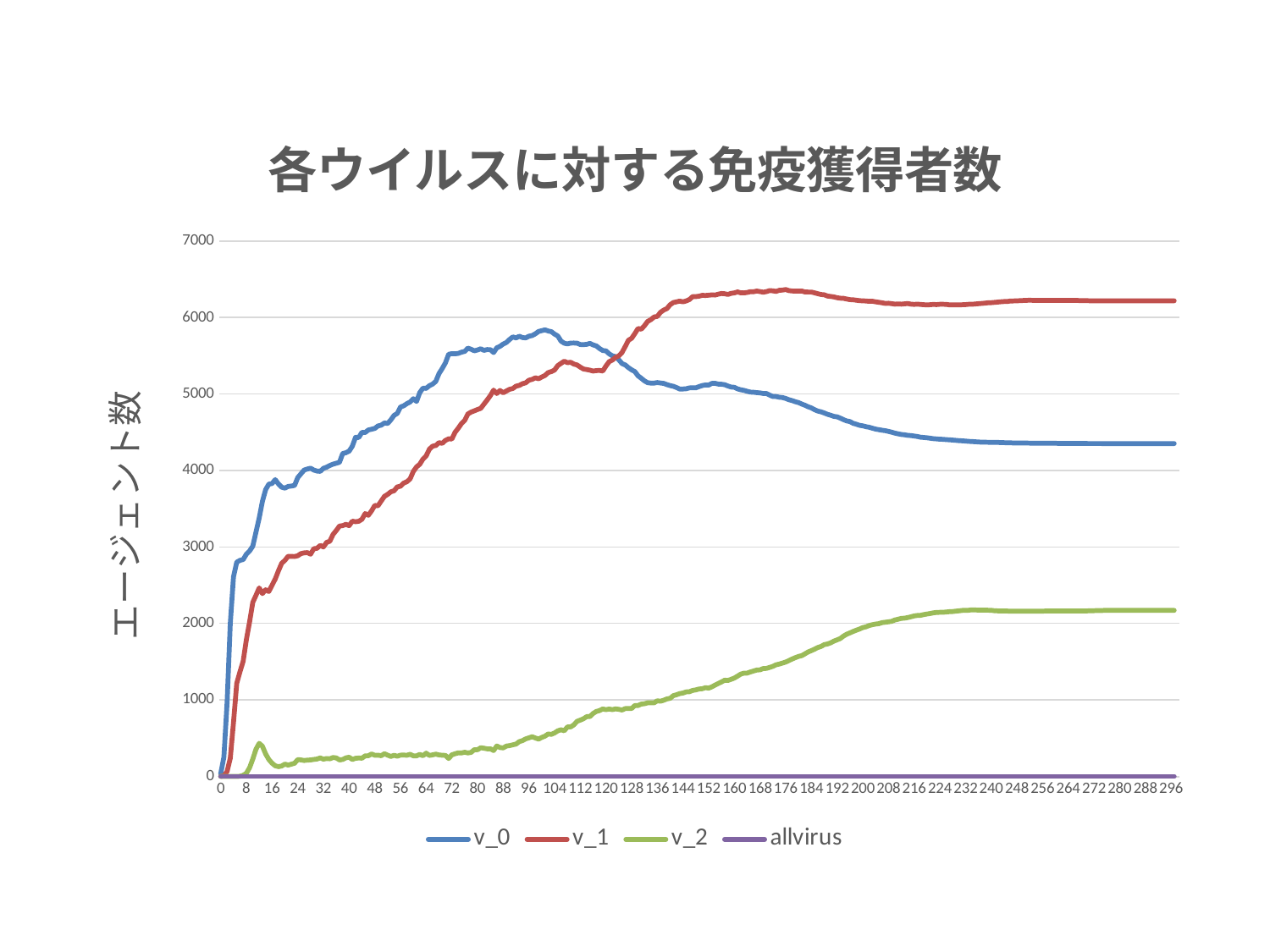

### Chart: 各ウイルスに対する免疫獲得者数

| Category | v_0 | v_1 | v_2 | allvirus |
|---|---|---|---|---|
| 0 | 34.0 | 1.0 | 1.0 | 0.0 |
| 1 | 253.0 | 7.0 | 1.0 | 0.0 |
| 2 | 967.0 | 65.0 | 0.0 | 0.0 |
| 3 | 2001.0 | 239.0 | 0.0 | 0.0 |
| 4 | 2610.0 | 705.0 | 0.0 | 0.0 |
| 5 | 2801.0 | 1218.0 | 0.0 | 0.0 |
| 6 | 2825.0 | 1367.0 | 2.0 | 0.0 |
| 7 | 2835.0 | 1505.0 | 15.0 | 0.0 |
| 8 | 2905.0 | 1786.0 | 41.0 | 0.0 |
| 9 | 2948.0 | 2021.0 | 114.0 | 0.0 |
| 10 | 3010.0 | 2276.0 | 227.0 | 0.0 |
| 11 | 3195.0 | 2368.0 | 356.0 | 0.0 |
| 12 | 3378.0 | 2464.0 | 432.0 | 0.0 |
| 13 | 3596.0 | 2390.0 | 395.0 | 0.0 |
| 14 | 3750.0 | 2440.0 | 294.0 | 0.0 |
| 15 | 3821.0 | 2418.0 | 221.0 | 0.0 |
| 16 | 3829.0 | 2500.0 | 173.0 | 0.0 |
| 17 | 3880.0 | 2581.0 | 139.0 | 0.0 |
| 18 | 3824.0 | 2688.0 | 128.0 | 0.0 |
| 19 | 3781.0 | 2787.0 | 136.0 | 0.0 |
| 20 | 3769.0 | 2825.0 | 161.0 | 0.0 |
| 21 | 3791.0 | 2878.0 | 148.0 | 0.0 |
| 22 | 3796.0 | 2876.0 | 160.0 | 0.0 |
| 23 | 3804.0 | 2875.0 | 172.0 | 0.0 |
| 24 | 3907.0 | 2885.0 | 220.0 | 0.0 |
| 25 | 3957.0 | 2913.0 | 216.0 | 0.0 |
| 26 | 4006.0 | 2923.0 | 208.0 | 0.0 |
| 27 | 4020.0 | 2926.0 | 213.0 | 0.0 |
| 28 | 4030.0 | 2906.0 | 215.0 | 0.0 |
| 29 | 4006.0 | 2977.0 | 222.0 | 0.0 |
| 30 | 3993.0 | 2982.0 | 227.0 | 0.0 |
| 31 | 3989.0 | 3020.0 | 242.0 | 0.0 |
| 32 | 4028.0 | 3000.0 | 226.0 | 0.0 |
| 33 | 4044.0 | 3060.0 | 234.0 | 0.0 |
| 34 | 4066.0 | 3075.0 | 230.0 | 0.0 |
| 35 | 4083.0 | 3164.0 | 247.0 | 0.0 |
| 36 | 4095.0 | 3215.0 | 242.0 | 0.0 |
| 37 | 4108.0 | 3273.0 | 215.0 | 0.0 |
| 38 | 4222.0 | 3279.0 | 222.0 | 0.0 |
| 39 | 4233.0 | 3296.0 | 243.0 | 0.0 |
| 40 | 4253.0 | 3278.0 | 251.0 | 0.0 |
| 41 | 4317.0 | 3337.0 | 222.0 | 0.0 |
| 42 | 4434.0 | 3330.0 | 237.0 | 0.0 |
| 43 | 4432.0 | 3336.0 | 241.0 | 0.0 |
| 44 | 4499.0 | 3362.0 | 238.0 | 0.0 |
| 45 | 4497.0 | 3436.0 | 269.0 | 0.0 |
| 46 | 4530.0 | 3414.0 | 270.0 | 0.0 |
| 47 | 4540.0 | 3473.0 | 293.0 | 0.0 |
| 48 | 4550.0 | 3543.0 | 277.0 | 0.0 |
| 49 | 4583.0 | 3538.0 | 278.0 | 0.0 |
| 50 | 4593.0 | 3600.0 | 271.0 | 0.0 |
| 51 | 4622.0 | 3662.0 | 297.0 | 0.0 |
| 52 | 4615.0 | 3687.0 | 278.0 | 0.0 |
| 53 | 4662.0 | 3721.0 | 261.0 | 0.0 |
| 54 | 4721.0 | 3734.0 | 276.0 | 0.0 |
| 55 | 4746.0 | 3785.0 | 264.0 | 0.0 |
| 56 | 4830.0 | 3794.0 | 278.0 | 0.0 |
| 57 | 4846.0 | 3835.0 | 279.0 | 0.0 |
| 58 | 4874.0 | 3853.0 | 277.0 | 0.0 |
| 59 | 4896.0 | 3890.0 | 289.0 | 0.0 |
| 60 | 4939.0 | 3987.0 | 269.0 | 0.0 |
| 61 | 4903.0 | 4047.0 | 269.0 | 0.0 |
| 62 | 5018.0 | 4082.0 | 288.0 | 0.0 |
| 63 | 5076.0 | 4149.0 | 270.0 | 0.0 |
| 64 | 5074.0 | 4191.0 | 304.0 | 0.0 |
| 65 | 5109.0 | 4279.0 | 274.0 | 0.0 |
| 66 | 5130.0 | 4318.0 | 282.0 | 0.0 |
| 67 | 5166.0 | 4327.0 | 291.0 | 0.0 |
| 68 | 5267.0 | 4365.0 | 281.0 | 0.0 |
| 69 | 5333.0 | 4355.0 | 277.0 | 0.0 |
| 70 | 5408.0 | 4394.0 | 275.0 | 0.0 |
| 71 | 5520.0 | 4415.0 | 234.0 | 0.0 |
| 72 | 5528.0 | 4411.0 | 282.0 | 0.0 |
| 73 | 5526.0 | 4499.0 | 296.0 | 0.0 |
| 74 | 5531.0 | 4553.0 | 308.0 | 0.0 |
| 75 | 5547.0 | 4614.0 | 307.0 | 0.0 |
| 76 | 5557.0 | 4656.0 | 316.0 | 0.0 |
| 77 | 5600.0 | 4739.0 | 307.0 | 0.0 |
| 78 | 5585.0 | 4764.0 | 314.0 | 0.0 |
| 79 | 5565.0 | 4780.0 | 350.0 | 0.0 |
| 80 | 5576.0 | 4798.0 | 349.0 | 0.0 |
| 81 | 5592.0 | 4813.0 | 375.0 | 0.0 |
| 82 | 5571.0 | 4868.0 | 369.0 | 0.0 |
| 83 | 5581.0 | 4922.0 | 360.0 | 0.0 |
| 84 | 5580.0 | 4980.0 | 361.0 | 0.0 |
| 85 | 5542.0 | 5051.0 | 338.0 | 0.0 |
| 86 | 5605.0 | 5007.0 | 398.0 | 0.0 |
| 87 | 5623.0 | 5046.0 | 377.0 | 0.0 |
| 88 | 5654.0 | 5016.0 | 373.0 | 0.0 |
| 89 | 5675.0 | 5040.0 | 397.0 | 0.0 |
| 90 | 5714.0 | 5062.0 | 403.0 | 0.0 |
| 91 | 5747.0 | 5072.0 | 413.0 | 0.0 |
| 92 | 5733.0 | 5103.0 | 423.0 | 0.0 |
| 93 | 5756.0 | 5113.0 | 455.0 | 0.0 |
| 94 | 5738.0 | 5135.0 | 468.0 | 0.0 |
| 95 | 5734.0 | 5146.0 | 491.0 | 0.0 |
| 96 | 5756.0 | 5181.0 | 504.0 | 0.0 |
| 97 | 5764.0 | 5191.0 | 519.0 | 0.0 |
| 98 | 5787.0 | 5212.0 | 503.0 | 0.0 |
| 99 | 5818.0 | 5200.0 | 488.0 | 0.0 |
| 100 | 5828.0 | 5222.0 | 510.0 | 0.0 |
| 101 | 5839.0 | 5242.0 | 526.0 | 0.0 |
| 102 | 5824.0 | 5280.0 | 555.0 | 0.0 |
| 103 | 5815.0 | 5294.0 | 550.0 | 0.0 |
| 104 | 5783.0 | 5315.0 | 569.0 | 0.0 |
| 105 | 5759.0 | 5372.0 | 596.0 | 0.0 |
| 106 | 5692.0 | 5400.0 | 610.0 | 0.0 |
| 107 | 5664.0 | 5429.0 | 597.0 | 0.0 |
| 108 | 5655.0 | 5410.0 | 647.0 | 0.0 |
| 109 | 5666.0 | 5415.0 | 647.0 | 0.0 |
| 110 | 5667.0 | 5392.0 | 674.0 | 0.0 |
| 111 | 5665.0 | 5380.0 | 720.0 | 0.0 |
| 112 | 5647.0 | 5351.0 | 736.0 | 0.0 |
| 113 | 5646.0 | 5327.0 | 754.0 | 0.0 |
| 114 | 5649.0 | 5320.0 | 782.0 | 0.0 |
| 115 | 5662.0 | 5312.0 | 783.0 | 0.0 |
| 116 | 5642.0 | 5300.0 | 823.0 | 0.0 |
| 117 | 5629.0 | 5306.0 | 850.0 | 0.0 |
| 118 | 5595.0 | 5309.0 | 861.0 | 0.0 |
| 119 | 5569.0 | 5300.0 | 882.0 | 0.0 |
| 120 | 5564.0 | 5366.0 | 873.0 | 0.0 |
| 121 | 5525.0 | 5423.0 | 881.0 | 0.0 |
| 122 | 5499.0 | 5444.0 | 873.0 | 0.0 |
| 123 | 5489.0 | 5480.0 | 883.0 | 0.0 |
| 124 | 5448.0 | 5498.0 | 877.0 | 0.0 |
| 125 | 5398.0 | 5543.0 | 868.0 | 0.0 |
| 126 | 5380.0 | 5622.0 | 887.0 | 0.0 |
| 127 | 5345.0 | 5703.0 | 888.0 | 0.0 |
| 128 | 5316.0 | 5729.0 | 889.0 | 0.0 |
| 129 | 5294.0 | 5790.0 | 927.0 | 0.0 |
| 130 | 5238.0 | 5856.0 | 927.0 | 0.0 |
| 131 | 5206.0 | 5848.0 | 946.0 | 0.0 |
| 132 | 5172.0 | 5893.0 | 950.0 | 0.0 |
| 133 | 5148.0 | 5950.0 | 962.0 | 0.0 |
| 134 | 5143.0 | 5972.0 | 962.0 | 0.0 |
| 135 | 5143.0 | 6007.0 | 962.0 | 0.0 |
| 136 | 5150.0 | 6015.0 | 989.0 | 0.0 |
| 137 | 5144.0 | 6068.0 | 983.0 | 0.0 |
| 138 | 5139.0 | 6098.0 | 996.0 | 0.0 |
| 139 | 5123.0 | 6117.0 | 1013.0 | 0.0 |
| 140 | 5110.0 | 6168.0 | 1021.0 | 0.0 |
| 141 | 5101.0 | 6196.0 | 1056.0 | 0.0 |
| 142 | 5085.0 | 6205.0 | 1068.0 | 0.0 |
| 143 | 5065.0 | 6215.0 | 1083.0 | 0.0 |
| 144 | 5066.0 | 6205.0 | 1090.0 | 0.0 |
| 145 | 5069.0 | 6217.0 | 1105.0 | 0.0 |
| 146 | 5080.0 | 6235.0 | 1107.0 | 0.0 |
| 147 | 5083.0 | 6273.0 | 1124.0 | 0.0 |
| 148 | 5081.0 | 6274.0 | 1131.0 | 0.0 |
| 149 | 5097.0 | 6279.0 | 1143.0 | 0.0 |
| 150 | 5111.0 | 6290.0 | 1146.0 | 0.0 |
| 151 | 5119.0 | 6288.0 | 1160.0 | 0.0 |
| 152 | 5117.0 | 6292.0 | 1154.0 | 0.0 |
| 153 | 5139.0 | 6296.0 | 1171.0 | 0.0 |
| 154 | 5140.0 | 6294.0 | 1194.0 | 0.0 |
| 155 | 5130.0 | 6306.0 | 1215.0 | 0.0 |
| 156 | 5128.0 | 6314.0 | 1235.0 | 0.0 |
| 157 | 5122.0 | 6311.0 | 1258.0 | 0.0 |
| 158 | 5105.0 | 6302.0 | 1255.0 | 0.0 |
| 159 | 5091.0 | 6316.0 | 1270.0 | 0.0 |
| 160 | 5088.0 | 6322.0 | 1286.0 | 0.0 |
| 161 | 5068.0 | 6335.0 | 1311.0 | 0.0 |
| 162 | 5055.0 | 6323.0 | 1338.0 | 0.0 |
| 163 | 5048.0 | 6322.0 | 1350.0 | 0.0 |
| 164 | 5036.0 | 6328.0 | 1351.0 | 0.0 |
| 165 | 5025.0 | 6338.0 | 1366.0 | 0.0 |
| 166 | 5023.0 | 6337.0 | 1378.0 | 0.0 |
| 167 | 5018.0 | 6346.0 | 1391.0 | 0.0 |
| 168 | 5015.0 | 6339.0 | 1393.0 | 0.0 |
| 169 | 5007.0 | 6331.0 | 1411.0 | 0.0 |
| 170 | 5006.0 | 6339.0 | 1412.0 | 0.0 |
| 171 | 4986.0 | 6352.0 | 1425.0 | 0.0 |
| 172 | 4968.0 | 6349.0 | 1439.0 | 0.0 |
| 173 | 4967.0 | 6342.0 | 1459.0 | 0.0 |
| 174 | 4958.0 | 6356.0 | 1469.0 | 0.0 |
| 175 | 4954.0 | 6359.0 | 1482.0 | 0.0 |
| 176 | 4942.0 | 6366.0 | 1495.0 | 0.0 |
| 177 | 4925.0 | 6352.0 | 1514.0 | 0.0 |
| 178 | 4914.0 | 6347.0 | 1535.0 | 0.0 |
| 179 | 4899.0 | 6346.0 | 1553.0 | 0.0 |
| 180 | 4888.0 | 6345.0 | 1569.0 | 0.0 |
| 181 | 4869.0 | 6347.0 | 1579.0 | 0.0 |
| 182 | 4853.0 | 6334.0 | 1603.0 | 0.0 |
| 183 | 4833.0 | 6333.0 | 1628.0 | 0.0 |
| 184 | 4818.0 | 6333.0 | 1645.0 | 0.0 |
| 185 | 4795.0 | 6323.0 | 1664.0 | 0.0 |
| 186 | 4777.0 | 6312.0 | 1685.0 | 0.0 |
| 187 | 4767.0 | 6301.0 | 1699.0 | 0.0 |
| 188 | 4752.0 | 6297.0 | 1723.0 | 0.0 |
| 189 | 4735.0 | 6281.0 | 1732.0 | 0.0 |
| 190 | 4723.0 | 6276.0 | 1746.0 | 0.0 |
| 191 | 4708.0 | 6270.0 | 1769.0 | 0.0 |
| 192 | 4702.0 | 6259.0 | 1785.0 | 0.0 |
| 193 | 4685.0 | 6253.0 | 1803.0 | 0.0 |
| 194 | 4665.0 | 6251.0 | 1834.0 | 0.0 |
| 195 | 4648.0 | 6242.0 | 1859.0 | 0.0 |
| 196 | 4640.0 | 6234.0 | 1877.0 | 0.0 |
| 197 | 4617.0 | 6232.0 | 1895.0 | 0.0 |
| 198 | 4605.0 | 6226.0 | 1912.0 | 0.0 |
| 199 | 4591.0 | 6221.0 | 1927.0 | 0.0 |
| 200 | 4584.0 | 6218.0 | 1946.0 | 0.0 |
| 201 | 4573.0 | 6216.0 | 1956.0 | 0.0 |
| 202 | 4565.0 | 6212.0 | 1973.0 | 0.0 |
| 203 | 4553.0 | 6213.0 | 1984.0 | 0.0 |
| 204 | 4542.0 | 6205.0 | 1992.0 | 0.0 |
| 205 | 4534.0 | 6199.0 | 1997.0 | 0.0 |
| 206 | 4527.0 | 6193.0 | 2011.0 | 0.0 |
| 207 | 4521.0 | 6185.0 | 2016.0 | 0.0 |
| 208 | 4512.0 | 6187.0 | 2021.0 | 0.0 |
| 209 | 4501.0 | 6182.0 | 2028.0 | 0.0 |
| 210 | 4489.0 | 6175.0 | 2045.0 | 0.0 |
| 211 | 4480.0 | 6178.0 | 2055.0 | 0.0 |
| 212 | 4471.0 | 6175.0 | 2066.0 | 0.0 |
| 213 | 4467.0 | 6179.0 | 2069.0 | 0.0 |
| 214 | 4460.0 | 6183.0 | 2077.0 | 0.0 |
| 215 | 4457.0 | 6175.0 | 2087.0 | 0.0 |
| 216 | 4451.0 | 6172.0 | 2098.0 | 0.0 |
| 217 | 4445.0 | 6175.0 | 2104.0 | 0.0 |
| 218 | 4435.0 | 6171.0 | 2106.0 | 0.0 |
| 219 | 4432.0 | 6168.0 | 2116.0 | 0.0 |
| 220 | 4428.0 | 6165.0 | 2123.0 | 0.0 |
| 221 | 4422.0 | 6168.0 | 2130.0 | 0.0 |
| 222 | 4416.0 | 6171.0 | 2139.0 | 0.0 |
| 223 | 4413.0 | 6169.0 | 2144.0 | 0.0 |
| 224 | 4409.0 | 6173.0 | 2145.0 | 0.0 |
| 225 | 4408.0 | 6173.0 | 2146.0 | 0.0 |
| 226 | 4404.0 | 6172.0 | 2150.0 | 0.0 |
| 227 | 4401.0 | 6166.0 | 2154.0 | 0.0 |
| 228 | 4398.0 | 6165.0 | 2156.0 | 0.0 |
| 229 | 4394.0 | 6166.0 | 2161.0 | 0.0 |
| 230 | 4390.0 | 6166.0 | 2165.0 | 0.0 |
| 231 | 4388.0 | 6167.0 | 2170.0 | 0.0 |
| 232 | 4385.0 | 6169.0 | 2171.0 | 0.0 |
| 233 | 4381.0 | 6173.0 | 2173.0 | 0.0 |
| 234 | 4379.0 | 6173.0 | 2178.0 | 0.0 |
| 235 | 4376.0 | 6177.0 | 2176.0 | 0.0 |
| 236 | 4374.0 | 6181.0 | 2175.0 | 0.0 |
| 237 | 4370.0 | 6184.0 | 2175.0 | 0.0 |
| 238 | 4370.0 | 6188.0 | 2175.0 | 0.0 |
| 239 | 4369.0 | 6193.0 | 2173.0 | 0.0 |
| 240 | 4369.0 | 6194.0 | 2172.0 | 0.0 |
| 241 | 4369.0 | 6198.0 | 2166.0 | 0.0 |
| 242 | 4368.0 | 6202.0 | 2164.0 | 0.0 |
| 243 | 4365.0 | 6206.0 | 2164.0 | 0.0 |
| 244 | 4364.0 | 6209.0 | 2164.0 | 0.0 |
| 245 | 4363.0 | 6210.0 | 2162.0 | 0.0 |
| 246 | 4362.0 | 6216.0 | 2159.0 | 0.0 |
| 247 | 4360.0 | 6217.0 | 2159.0 | 0.0 |
| 248 | 4360.0 | 6218.0 | 2159.0 | 0.0 |
| 249 | 4359.0 | 6221.0 | 2159.0 | 0.0 |
| 250 | 4359.0 | 6223.0 | 2159.0 | 0.0 |
| 251 | 4359.0 | 6225.0 | 2159.0 | 0.0 |
| 252 | 4358.0 | 6226.0 | 2160.0 | 0.0 |
| 253 | 4357.0 | 6225.0 | 2161.0 | 0.0 |
| 254 | 4357.0 | 6225.0 | 2161.0 | 0.0 |
| 255 | 4357.0 | 6225.0 | 2161.0 | 0.0 |
| 256 | 4357.0 | 6224.0 | 2161.0 | 0.0 |
| 257 | 4357.0 | 6224.0 | 2162.0 | 0.0 |
| 258 | 4357.0 | 6225.0 | 2162.0 | 0.0 |
| 259 | 4357.0 | 6224.0 | 2162.0 | 0.0 |
| 260 | 4356.0 | 6224.0 | 2162.0 | 0.0 |
| 261 | 4355.0 | 6223.0 | 2163.0 | 0.0 |
| 262 | 4355.0 | 6223.0 | 2163.0 | 0.0 |
| 263 | 4355.0 | 6223.0 | 2164.0 | 0.0 |
| 264 | 4354.0 | 6223.0 | 2164.0 | 0.0 |
| 265 | 4354.0 | 6223.0 | 2164.0 | 0.0 |
| 266 | 4354.0 | 6223.0 | 2164.0 | 0.0 |
| 267 | 4354.0 | 6223.0 | 2164.0 | 0.0 |
| 268 | 4354.0 | 6221.0 | 2164.0 | 0.0 |
| 269 | 4354.0 | 6220.0 | 2164.0 | 0.0 |
| 270 | 4353.0 | 6220.0 | 2164.0 | 0.0 |
| 271 | 4353.0 | 6219.0 | 2167.0 | 0.0 |
| 272 | 4353.0 | 6219.0 | 2167.0 | 0.0 |
| 273 | 4353.0 | 6219.0 | 2168.0 | 0.0 |
| 274 | 4353.0 | 6219.0 | 2169.0 | 0.0 |
| 275 | 4352.0 | 6219.0 | 2170.0 | 0.0 |
| 276 | 4352.0 | 6219.0 | 2171.0 | 0.0 |
| 277 | 4352.0 | 6219.0 | 2171.0 | 0.0 |
| 278 | 4352.0 | 6219.0 | 2171.0 | 0.0 |
| 279 | 4352.0 | 6219.0 | 2171.0 | 0.0 |
| 280 | 4352.0 | 6219.0 | 2171.0 | 0.0 |
| 281 | 4352.0 | 6219.0 | 2171.0 | 0.0 |
| 282 | 4352.0 | 6219.0 | 2171.0 | 0.0 |
| 283 | 4352.0 | 6219.0 | 2171.0 | 0.0 |
| 284 | 4352.0 | 6219.0 | 2171.0 | 0.0 |
| 285 | 4352.0 | 6219.0 | 2171.0 | 0.0 |
| 286 | 4352.0 | 6219.0 | 2171.0 | 0.0 |
| 287 | 4352.0 | 6219.0 | 2171.0 | 0.0 |
| 288 | 4352.0 | 6219.0 | 2171.0 | 0.0 |
| 289 | 4352.0 | 6219.0 | 2171.0 | 0.0 |
| 290 | 4352.0 | 6219.0 | 2171.0 | 0.0 |
| 291 | 4352.0 | 6219.0 | 2171.0 | 0.0 |
| 292 | 4352.0 | 6219.0 | 2171.0 | 0.0 |
| 293 | 4352.0 | 6219.0 | 2171.0 | 0.0 |
| 294 | 4352.0 | 6219.0 | 2171.0 | 0.0 |
| 295 | 4352.0 | 6219.0 | 2171.0 | 0.0 |
| 296 | 4352.0 | 6219.0 | 2171.0 | 0.0 |
| 297 | 4352.0 | 6219.0 | 2171.0 | 0.0 |
|  | None | None | None | None |